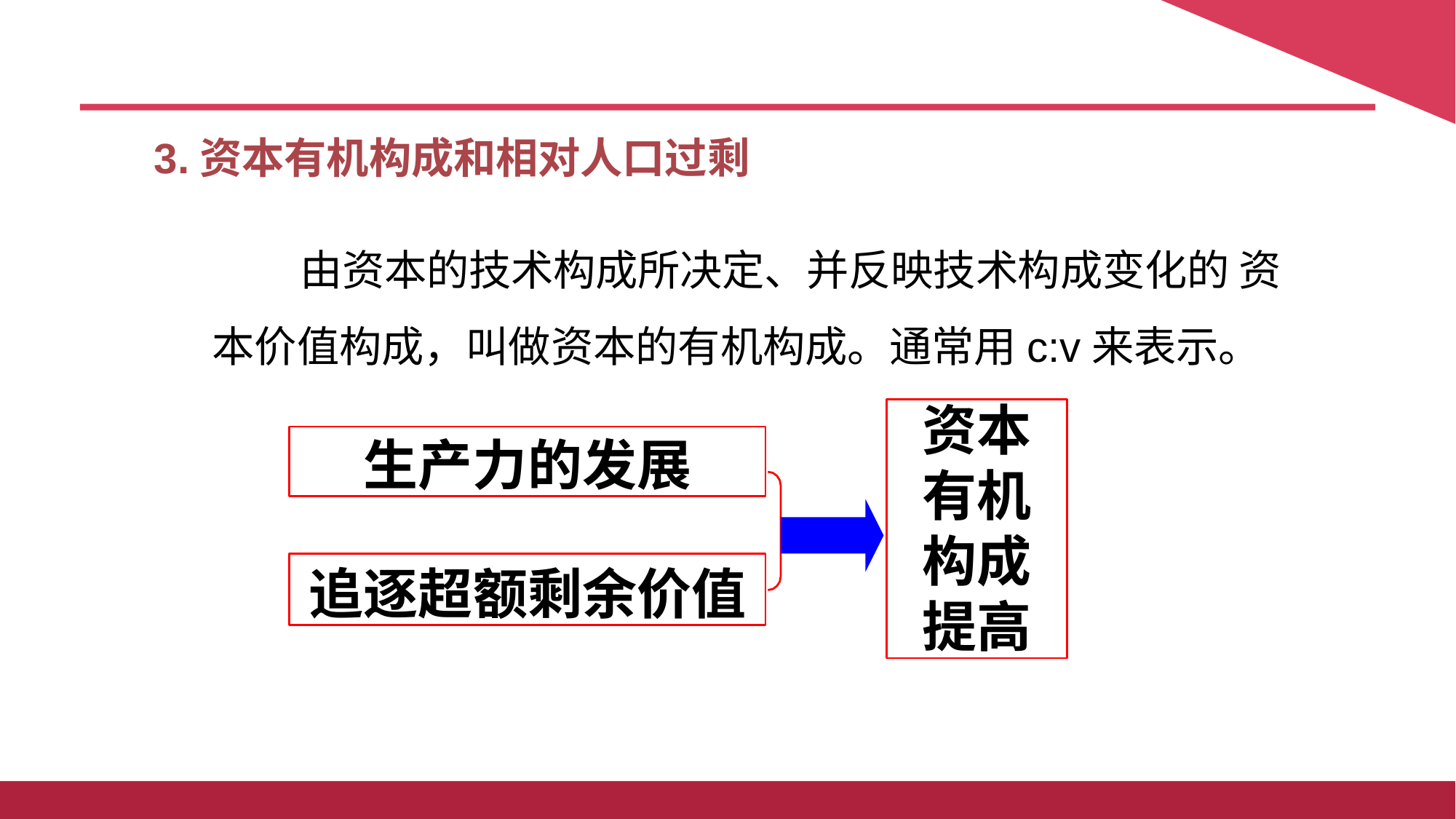

四、生产剩余价值是资本主义生产方式的绝对规律

3.资本有机构成和相对人口过剩
由资本的技术构成所决定、并反映技术构成变化的 资本价值构成，叫做资本的有机构成。通常用c:v来表示。
资本
有机 构成 提高
生产力的发展

追逐超额剩余价值